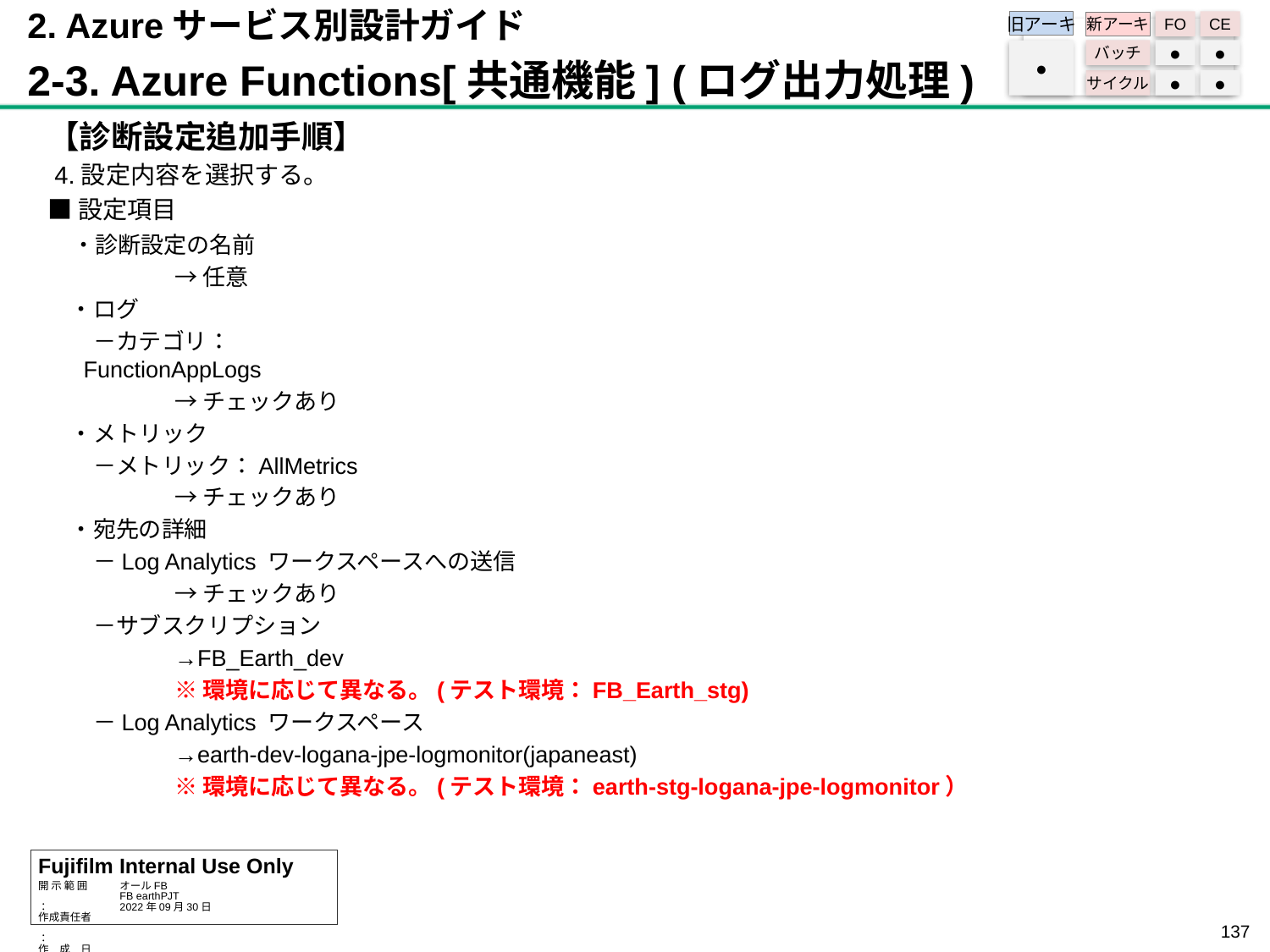

2. Azureサービス別設計ガイド
2-3. Azure Functions[共通機能] (ログ出力処理)
旧アーキ
FO
CE
新アーキ
バッチ
●
●
サイクル
●
●

●
【診断設定追加手順】
 4.設定内容を選択する。
■設定項目
　・診断設定の名前
	→任意
　・ログ
　　－カテゴリ：
      FunctionAppLogs
	→チェックあり
　・メトリック
　　－メトリック：AllMetrics
	→チェックあり
　・宛先の詳細
　　－Log Analytics ワークスペースへの送信
	→チェックあり
　　－サブスクリプション
	→FB_Earth_dev
	※環境に応じて異なる。(テスト環境：FB_Earth_stg)
　　－Log Analytics ワークスペース
	→earth-dev-logana-jpe-logmonitor(japaneast)
	※環境に応じて異なる。(テスト環境：earth-stg-logana-jpe-logmonitor）

137